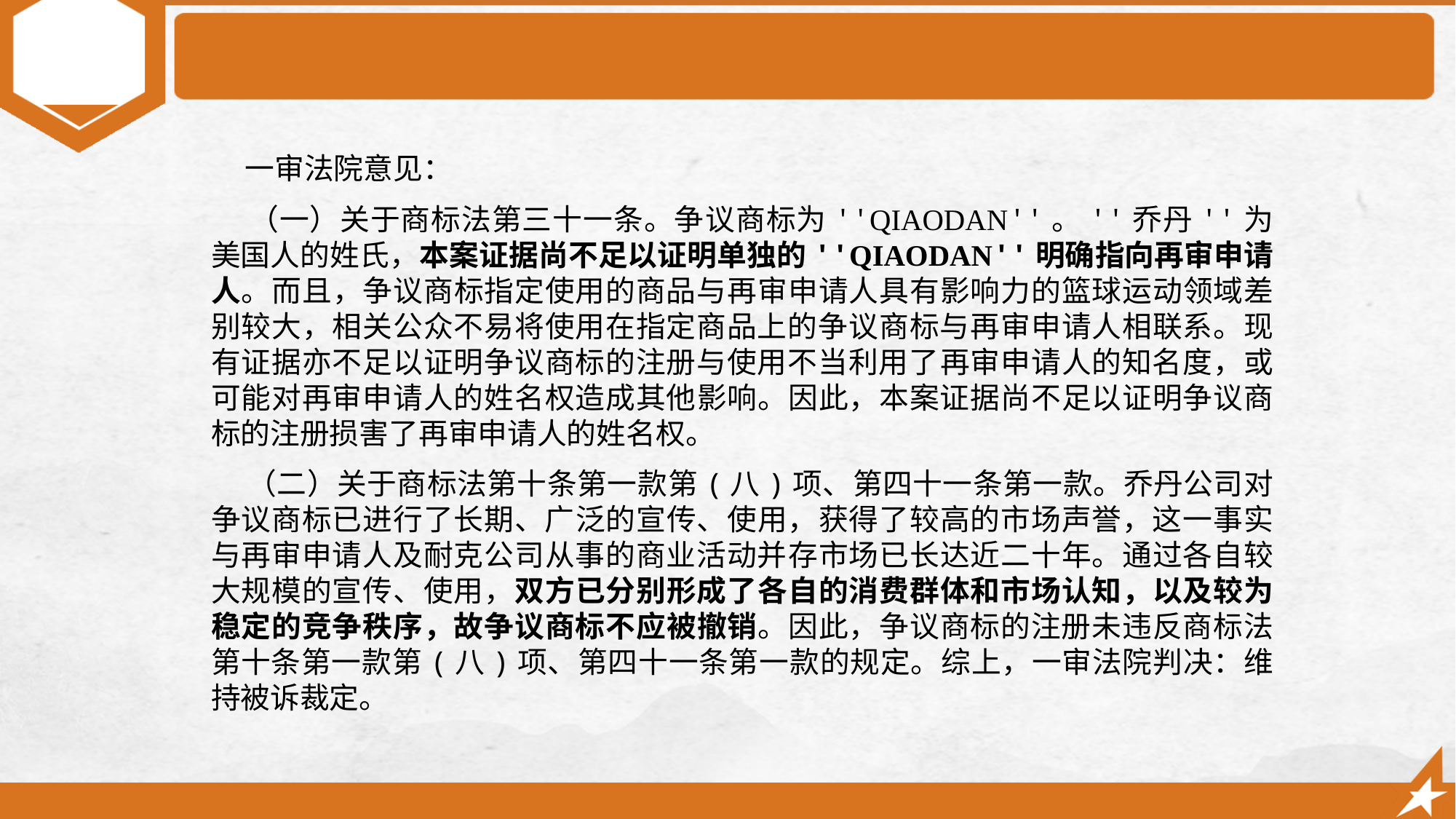

一审法院意见：
    （一）关于商标法第三十一条。争议商标为''QIAODAN''。''乔丹''为美国人的姓氏，本案证据尚不足以证明单独的''QIAODAN''明确指向再审申请人。而且，争议商标指定使用的商品与再审申请人具有影响力的篮球运动领域差别较大，相关公众不易将使用在指定商品上的争议商标与再审申请人相联系。现有证据亦不足以证明争议商标的注册与使用不当利用了再审申请人的知名度，或可能对再审申请人的姓名权造成其他影响。因此，本案证据尚不足以证明争议商标的注册损害了再审申请人的姓名权。
    （二）关于商标法第十条第一款第(八)项、第四十一条第一款。乔丹公司对争议商标已进行了长期、广泛的宣传、使用，获得了较高的市场声誉，这一事实与再审申请人及耐克公司从事的商业活动并存市场已长达近二十年。通过各自较大规模的宣传、使用，双方已分别形成了各自的消费群体和市场认知，以及较为稳定的竞争秩序，故争议商标不应被撤销。因此，争议商标的注册未违反商标法第十条第一款第(八)项、第四十一条第一款的规定。综上，一审法院判决：维持被诉裁定。